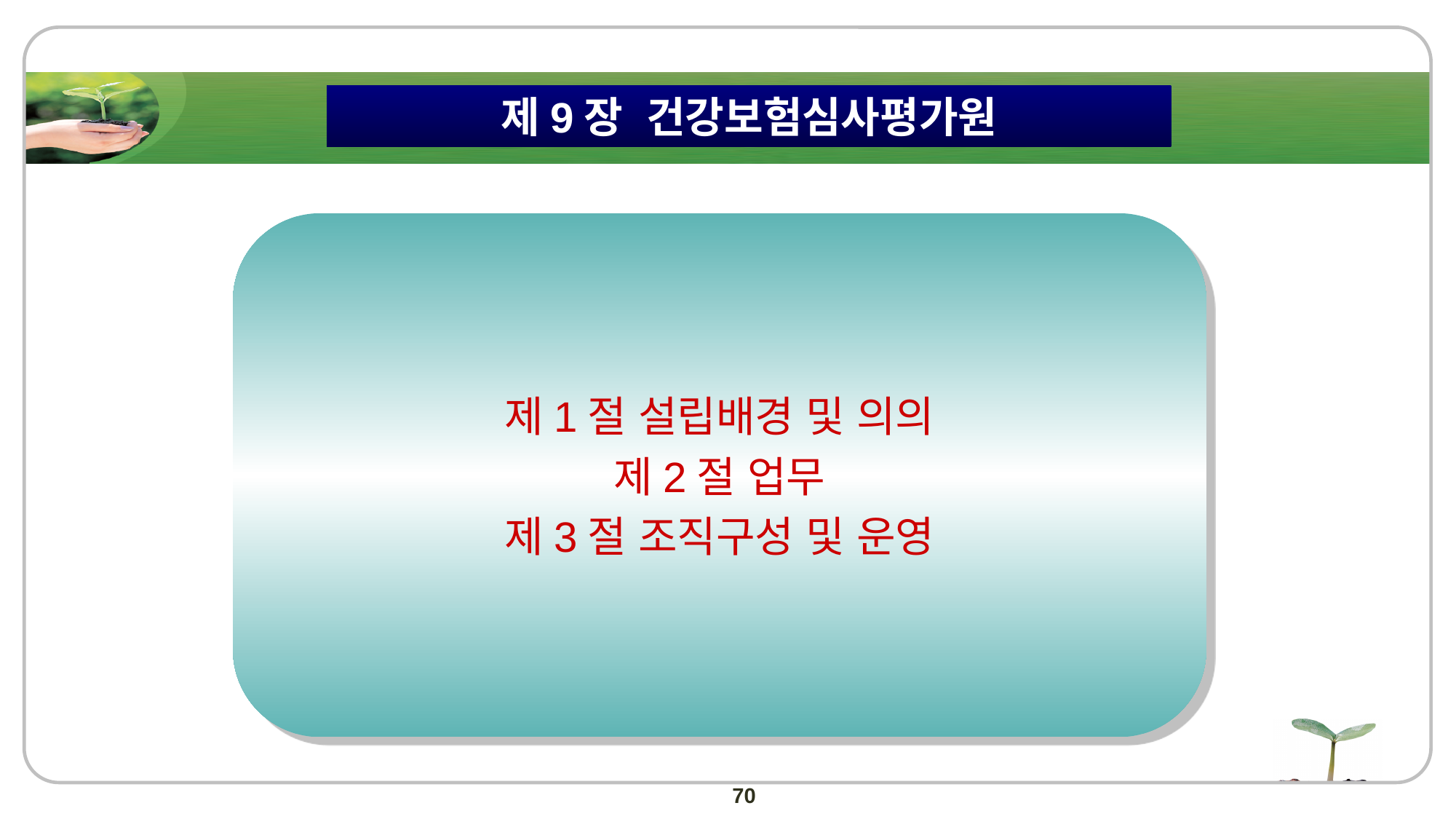

제9장  건강보험심사평가원
제1절 설립배경 및 의의
제2절 업무
제3절 조직구성 및 운영
70